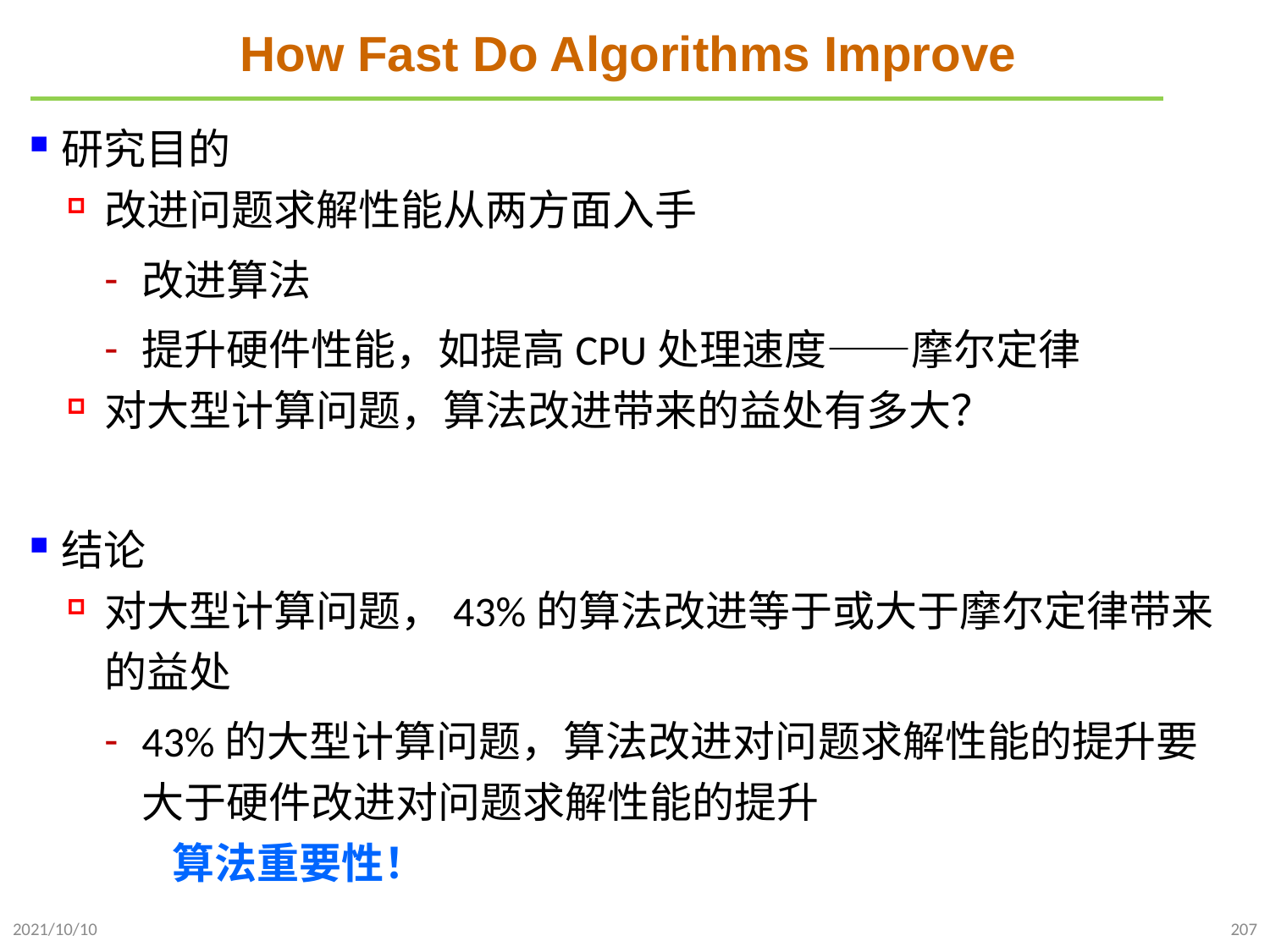

# How Fast Do Algorithms Improve
研究目的
改进问题求解性能从两方面入手
改进算法
提升硬件性能，如提高CPU处理速度——摩尔定律
对大型计算问题，算法改进带来的益处有多大？

结论
对大型计算问题，43%的算法改进等于或大于摩尔定律带来的益处
43%的大型计算问题，算法改进对问题求解性能的提升要大于硬件改进对问题求解性能的提升
          算法重要性！

2021/10/10
207